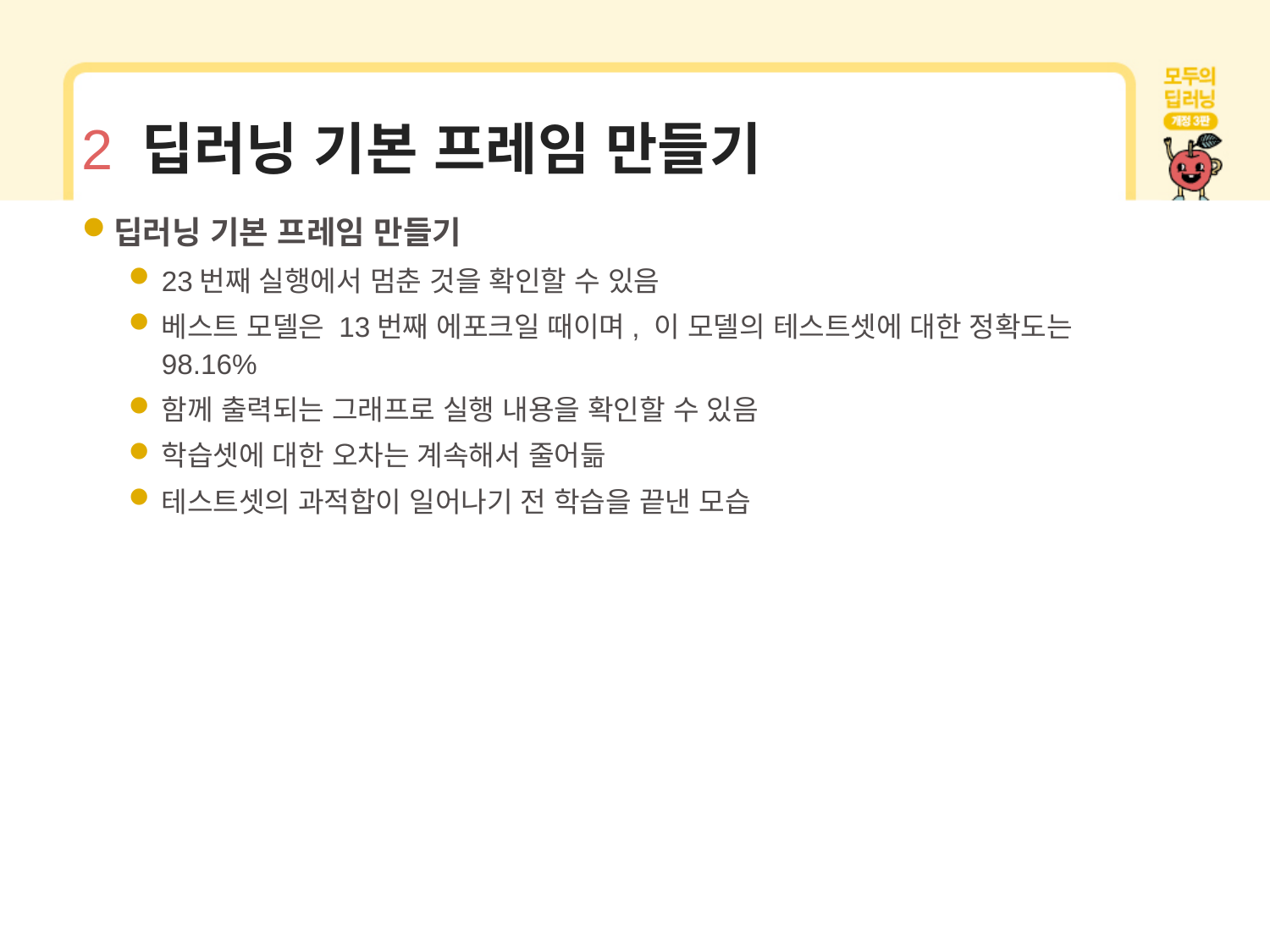

# 2 딥러닝 기본 프레임 만들기
딥러닝 기본 프레임 만들기
23번째 실행에서 멈춘 것을 확인할 수 있음
베스트 모델은 13번째 에포크일 때이며, 이 모델의 테스트셋에 대한 정확도는 98.16%
함께 출력되는 그래프로 실행 내용을 확인할 수 있음
학습셋에 대한 오차는 계속해서 줄어듦
테스트셋의 과적합이 일어나기 전 학습을 끝낸 모습